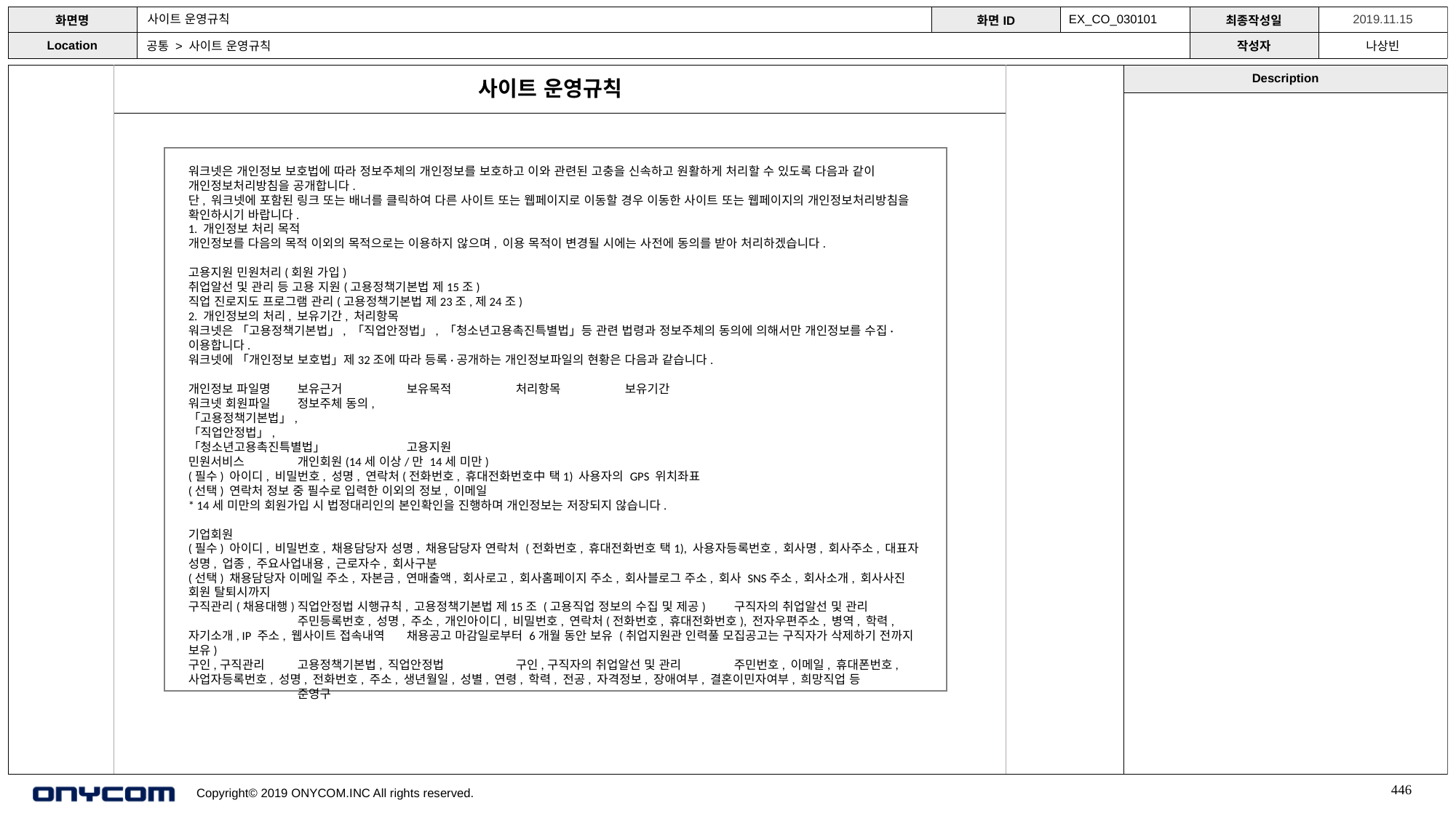

사이트 운영규칙
EX_CO_030101
공통 > 사이트 운영규칙
사이트 운영규칙

워크넷은 개인정보 보호법에 따라 정보주체의 개인정보를 보호하고 이와 관련된 고충을 신속하고 원활하게 처리할 수 있도록 다음과 같이 개인정보처리방침을 공개합니다.
단, 워크넷에 포함된 링크 또는 배너를 클릭하여 다른 사이트 또는 웹페이지로 이동할 경우 이동한 사이트 또는 웹페이지의 개인정보처리방침을 확인하시기 바랍니다.
1. 개인정보 처리 목적
개인정보를 다음의 목적 이외의 목적으로는 이용하지 않으며, 이용 목적이 변경될 시에는 사전에 동의를 받아 처리하겠습니다.

고용지원 민원처리(회원 가입)
취업알선 및 관리 등 고용 지원(고용정책기본법 제15조)
직업 진로지도 프로그램 관리(고용정책기본법 제23조,제24조)
2. 개인정보의 처리, 보유기간, 처리항목
워크넷은 「고용정책기본법」, 「직업안정법」, 「청소년고용촉진특별법」등 관련 법령과 정보주체의 동의에 의해서만 개인정보를 수집·이용합니다.
워크넷에 「개인정보 보호법」제32조에 따라 등록·공개하는 개인정보파일의 현황은 다음과 같습니다.

개인정보 파일명	보유근거	보유목적	처리항목	보유기간
워크넷 회원파일	정보주체 동의,
「고용정책기본법」,
「직업안정법」,
「청소년고용촉진특별법」	고용지원
민원서비스	개인회원(14세 이상/만 14세 미만)
(필수) 아이디, 비밀번호, 성명, 연락처(전화번호, 휴대전화번호中 택1) 사용자의 GPS 위치좌표
(선택) 연락처 정보 중 필수로 입력한 이외의 정보, 이메일
* 14세 미만의 회원가입 시 법정대리인의 본인확인을 진행하며 개인정보는 저장되지 않습니다.

기업회원
(필수) 아이디, 비밀번호, 채용담당자 성명, 채용담당자 연락처 (전화번호, 휴대전화번호 택1), 사용자등록번호, 회사명, 회사주소, 대표자 성명, 업종, 주요사업내용, 근로자수, 회사구분
(선택) 채용담당자 이메일 주소, 자본금, 연매출액, 회사로고, 회사홈페이지 주소, 회사블로그 주소, 회사 SNS주소, 회사소개, 회사사진
회원 탈퇴시까지
구직관리(채용대행)	직업안정법 시행규칙, 고용정책기본법 제15조 (고용직업 정보의 수집 및 제공)	구직자의 취업알선 및 관리	주민등록번호, 성명, 주소, 개인아이디, 비밀번호, 연락처(전화번호, 휴대전화번호), 전자우편주소, 병역, 학력, 자기소개, IP 주소, 웹사이트 접속내역	채용공고 마감일로부터 6개월 동안 보유 (취업지원관 인력풀 모집공고는 구직자가 삭제하기 전까지 보유)
구인,구직관리	고용정책기본법, 직업안정법	구인,구직자의 취업알선 및 관리	주민번호, 이메일, 휴대폰번호, 사업자등록번호, 성명, 전화번호, 주소, 생년월일, 성별, 연령, 학력, 전공, 자격정보, 장애여부, 결혼이민자여부, 희망직업 등	준영구
446